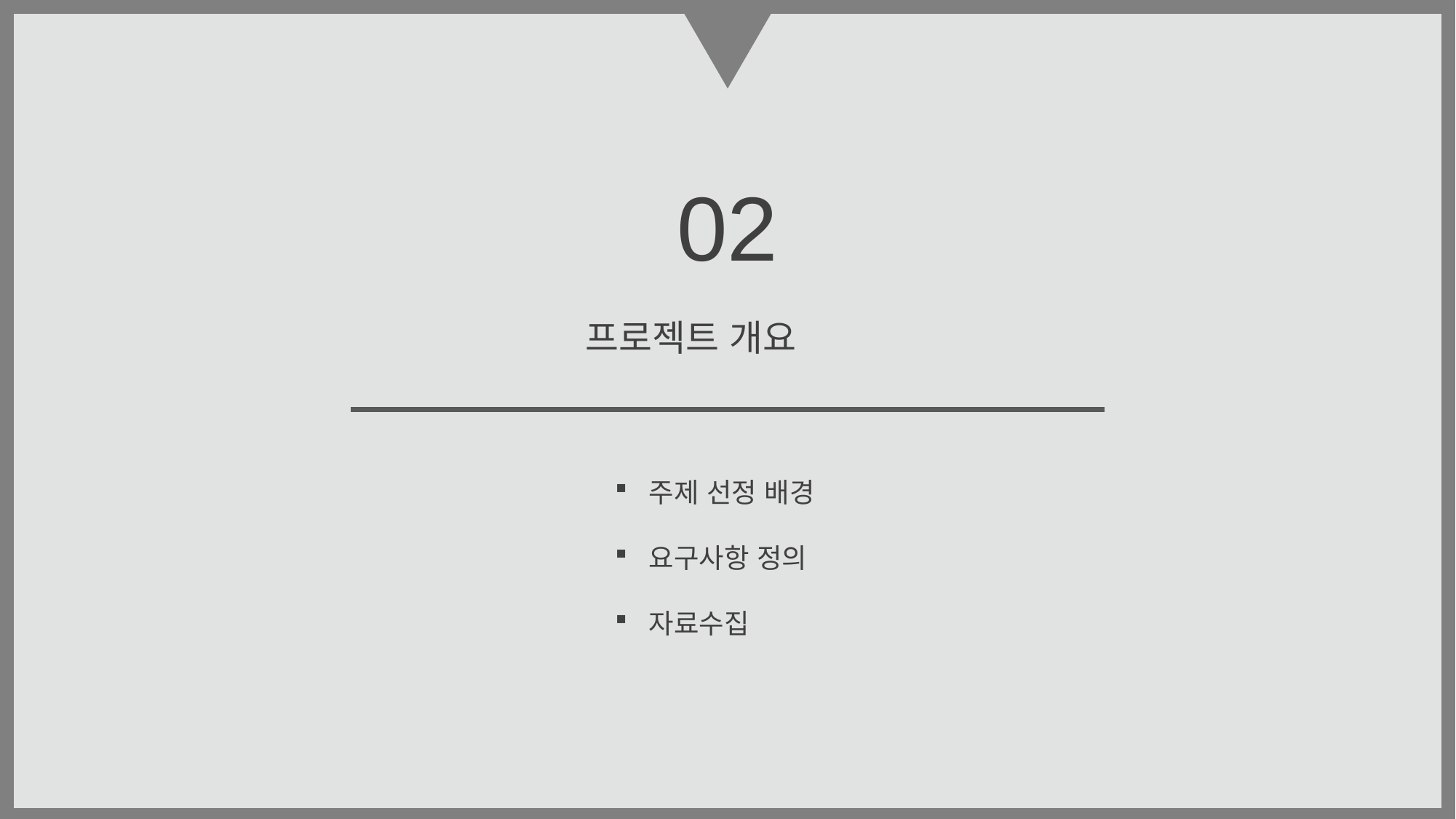

02
프로젝트 개요
주제 선정 배경

요구사항 정의

자료수집